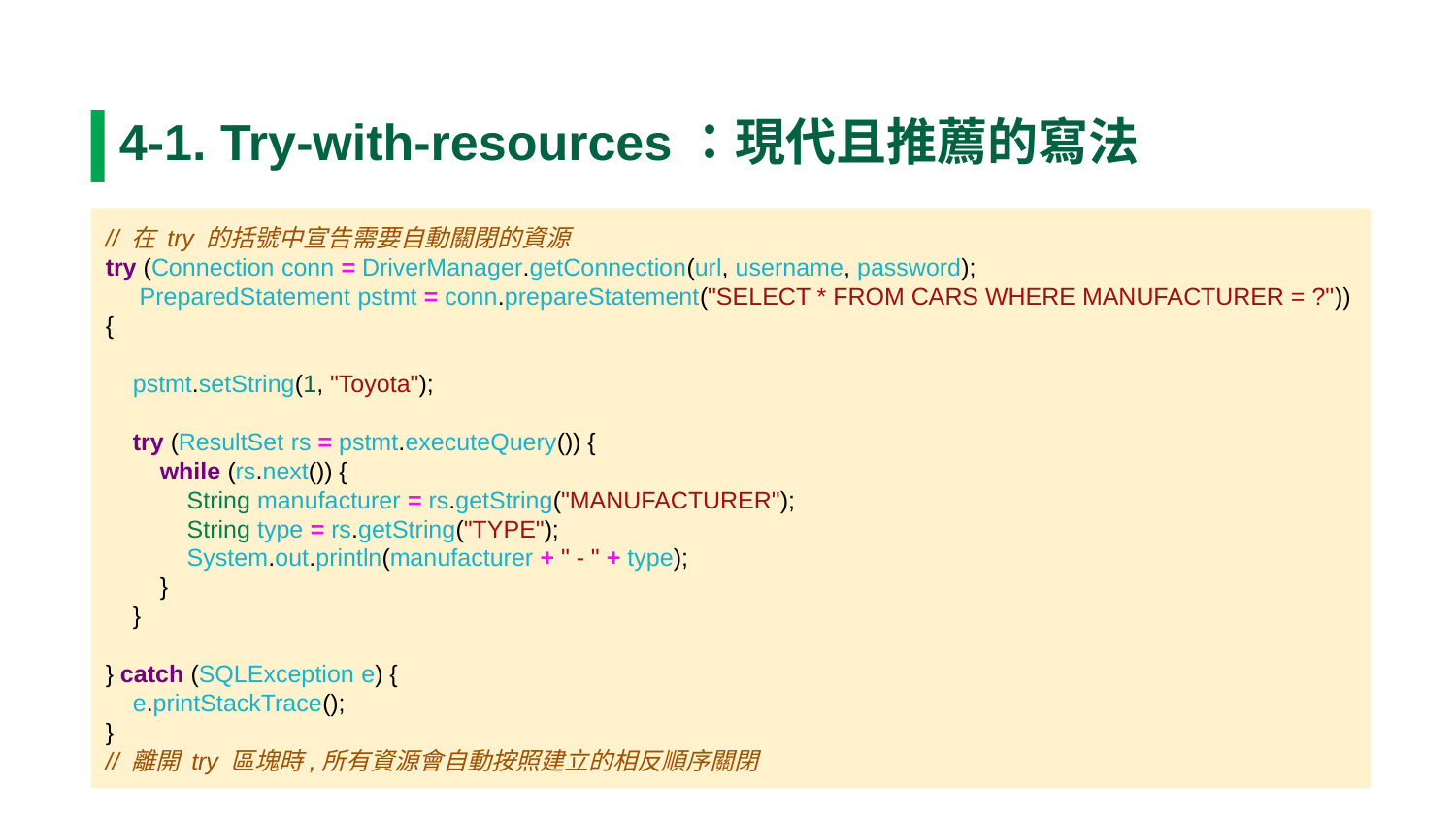

4-1. Try-with-resources：現代且推薦的寫法
// 在 try 的括號中宣告需要自動關閉的資源
try (Connection conn = DriverManager.getConnection(url, username, password);
     PreparedStatement pstmt = conn.prepareStatement("SELECT * FROM CARS WHERE MANUFACTURER = ?")) {

    pstmt.setString(1, "Toyota");

    try (ResultSet rs = pstmt.executeQuery()) {
        while (rs.next()) {
            String manufacturer = rs.getString("MANUFACTURER");
            String type = rs.getString("TYPE");
            System.out.println(manufacturer + " - " + type);
        }
    }

} catch (SQLException e) {
    e.printStackTrace();
}
// 離開 try 區塊時,所有資源會自動按照建立的相反順序關閉